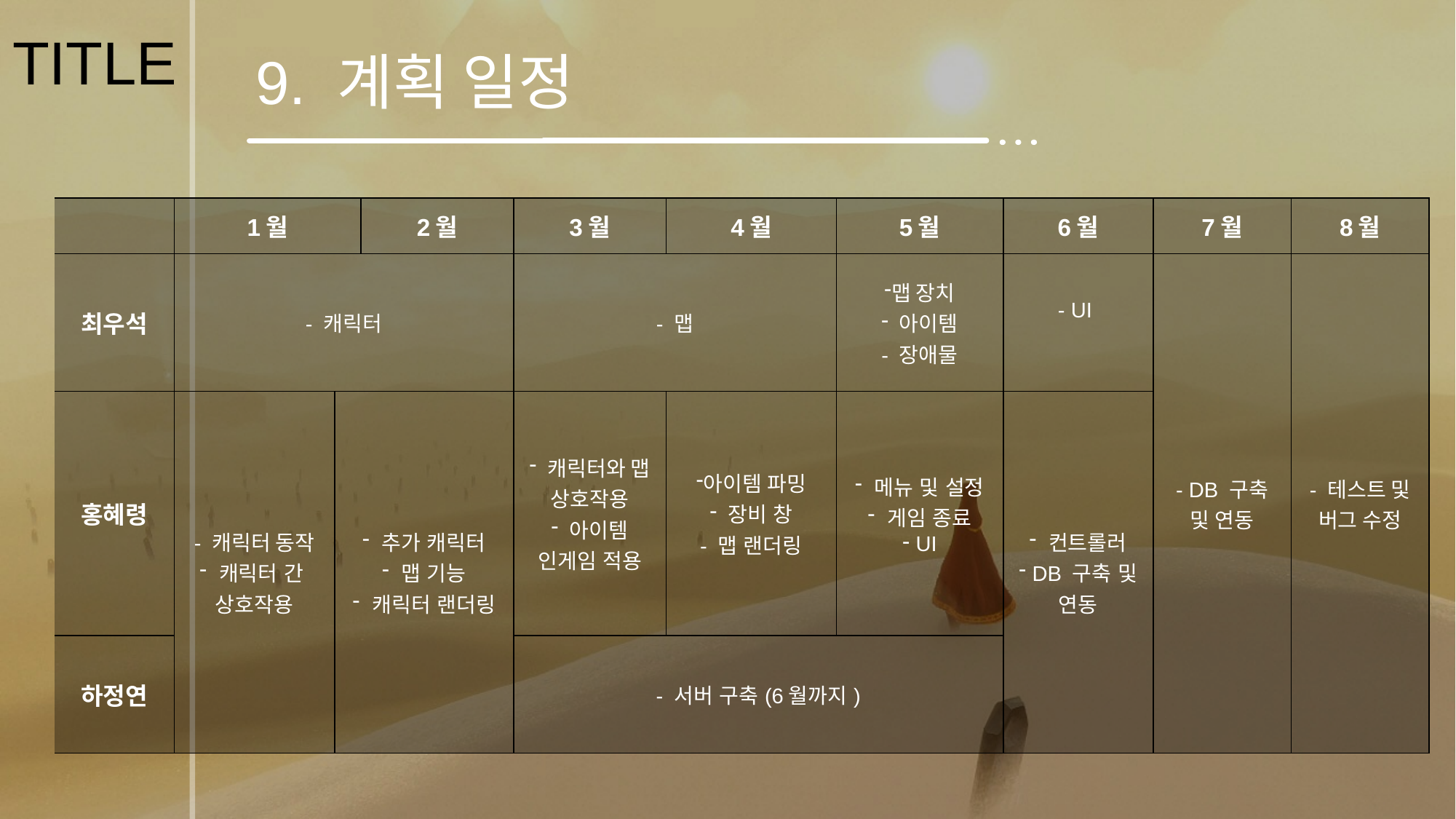

TITLE
9. 계획 일정

|  | 1월 |  | 2월 | 3월 | 4월 | 5월 | 6월 | 7월 | 8월 |
| --- | --- | --- | --- | --- | --- | --- | --- | --- | --- |
| 최우석 | - 캐릭터 |  |  | - 맵 |  | 맵 장치 아이템 - 장애물 | - UI | - DB 구축 및 연동 | - 테스트 및 버그 수정 |
| 홍혜령 | - 캐릭터 동작 캐릭터 간 상호작용 | 추가 캐릭터 맵 기능 캐릭터 랜더링 |  | 캐릭터와 맵 상호작용 아이템 인게임 적용 | 아이템 파밍 장비 창 - 맵 랜더링 | 메뉴 및 설정 게임 종료 UI | 컨트롤러 DB 구축 및 연동 |  |  |
| 하정연 |  |  |  | - 서버 구축(6월까지) |  |  |  |  |  |